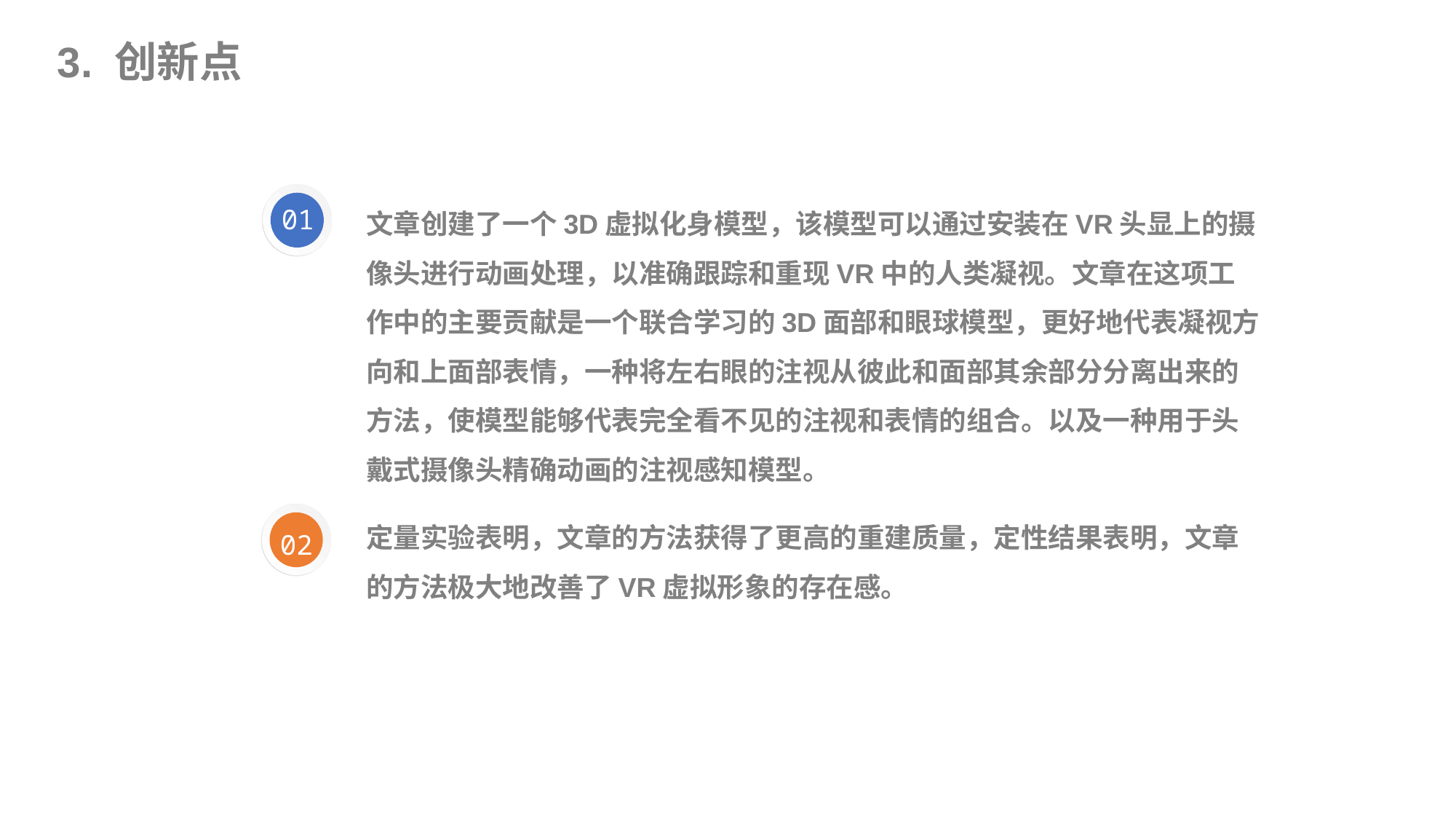

3. 创新点

文章创建了一个3D虚拟化身模型，该模型可以通过安装在VR头显上的摄像头进行动画处理，以准确跟踪和重现VR中的人类凝视。文章在这项工作中的主要贡献是一个联合学习的3D面部和眼球模型，更好地代表凝视方向和上面部表情，一种将左右眼的注视从彼此和面部其余部分分离出来的方法，使模型能够代表完全看不见的注视和表情的组合。以及一种用于头戴式摄像头精确动画的注视感知模型。

01

02
定量实验表明，文章的方法获得了更高的重建质量，定性结果表明，文章的方法极大地改善了VR虚拟形象的存在感。